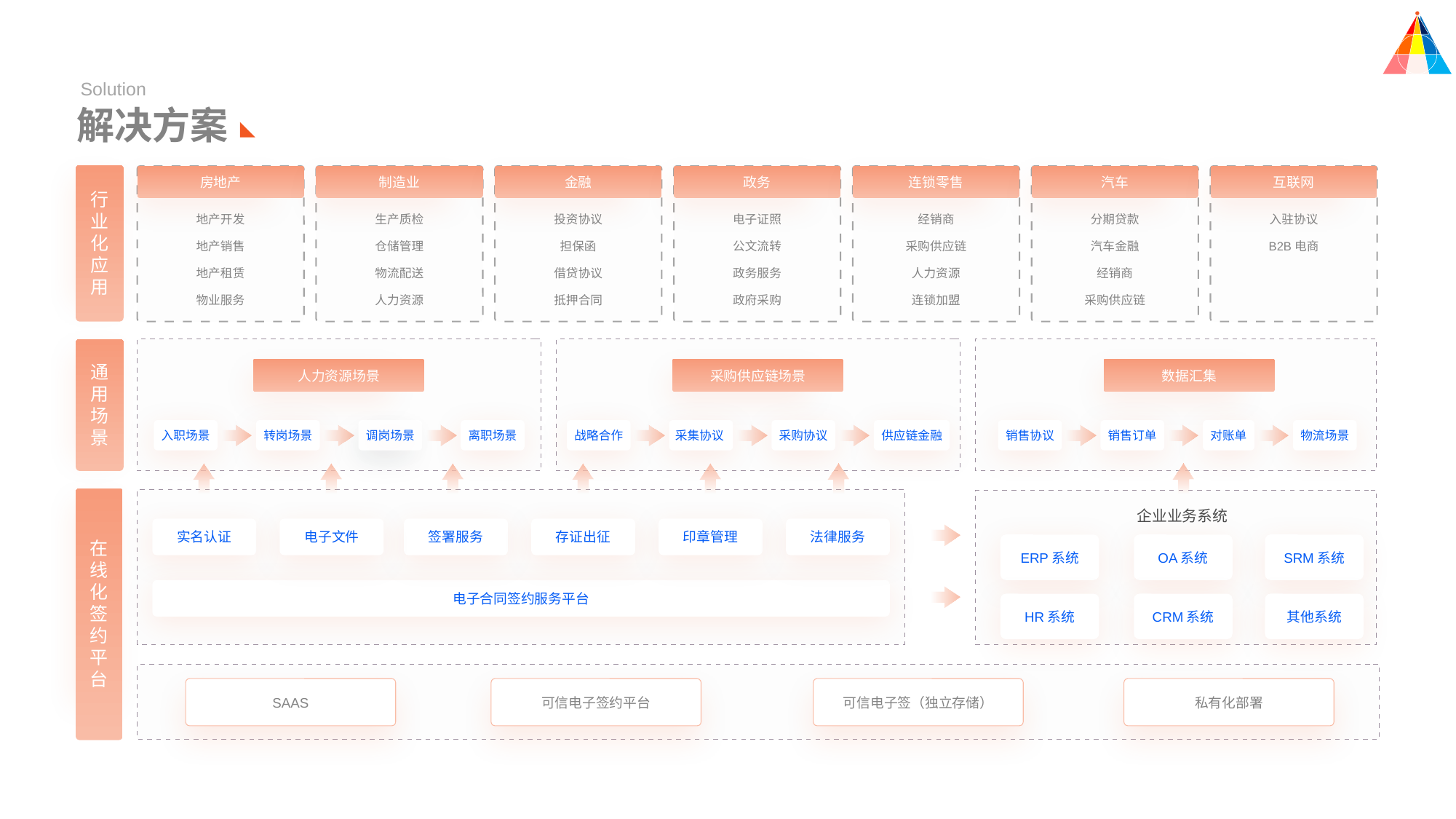

Solution
解决方案

金融
房地产
制造业
政务
连锁零售
汽车
互联网
行业化应用
地产开发
生产质检
投资协议
电子证照
经销商
分期贷款
入驻协议
地产销售
仓储管理
担保函
公文流转
采购供应链
汽车金融
B2B电商
地产租赁
物流配送
借贷协议
政务服务
人力资源
经销商
物业服务
人力资源
抵押合同
政府采购
连锁加盟
采购供应链

通用场景
人力资源场景
采购供应链场景
数据汇集

入职场景
转岗场景
调岗场景
离职场景
战略合作
采集协议
采购协议
供应链金融
销售协议
销售订单
对账单
物流场景

企业业务系统

实名认证
电子文件
签署服务
存证出征
印章管理
法律服务

在线化签约平台
ERP系统
OA系统
SRM系统

电子合同签约服务平台

HR系统
CRM系统
其他系统

SAAS
可信电子签约平台
可信电子签（独立存储）
私有化部署